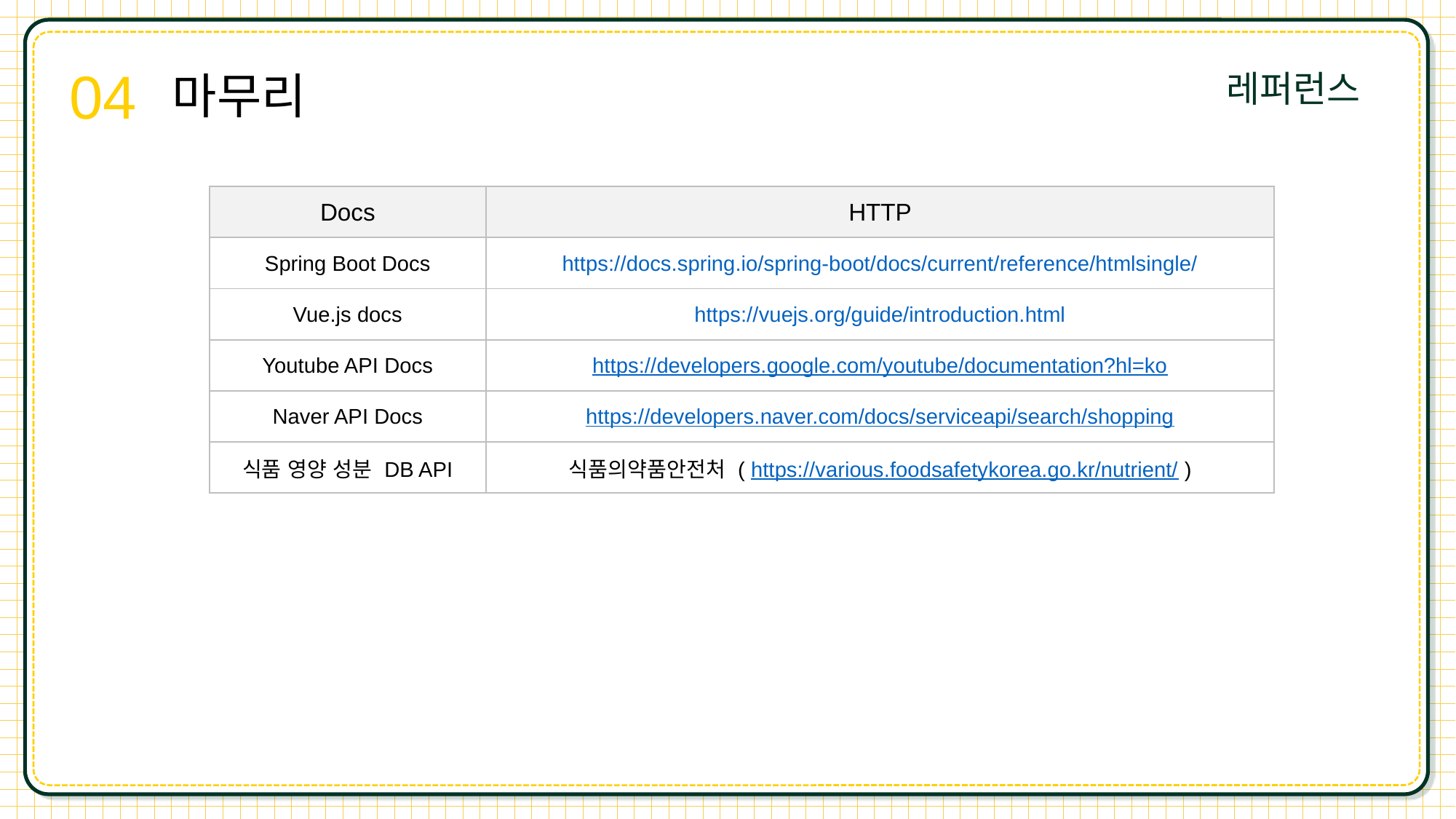

04
마무리
레퍼런스
| Docs | HTTP |
| --- | --- |
| Spring Boot Docs | https://docs.spring.io/spring-boot/docs/current/reference/htmlsingle/ |
| Vue.js docs | https://vuejs.org/guide/introduction.html |
| Youtube API Docs | https://developers.google.com/youtube/documentation?hl=ko |
| Naver API Docs | https://developers.naver.com/docs/serviceapi/search/shopping |
| 식품 영양 성분 DB API | 식품의약품안전처 ( https://various.foodsafetykorea.go.kr/nutrient/ ) |